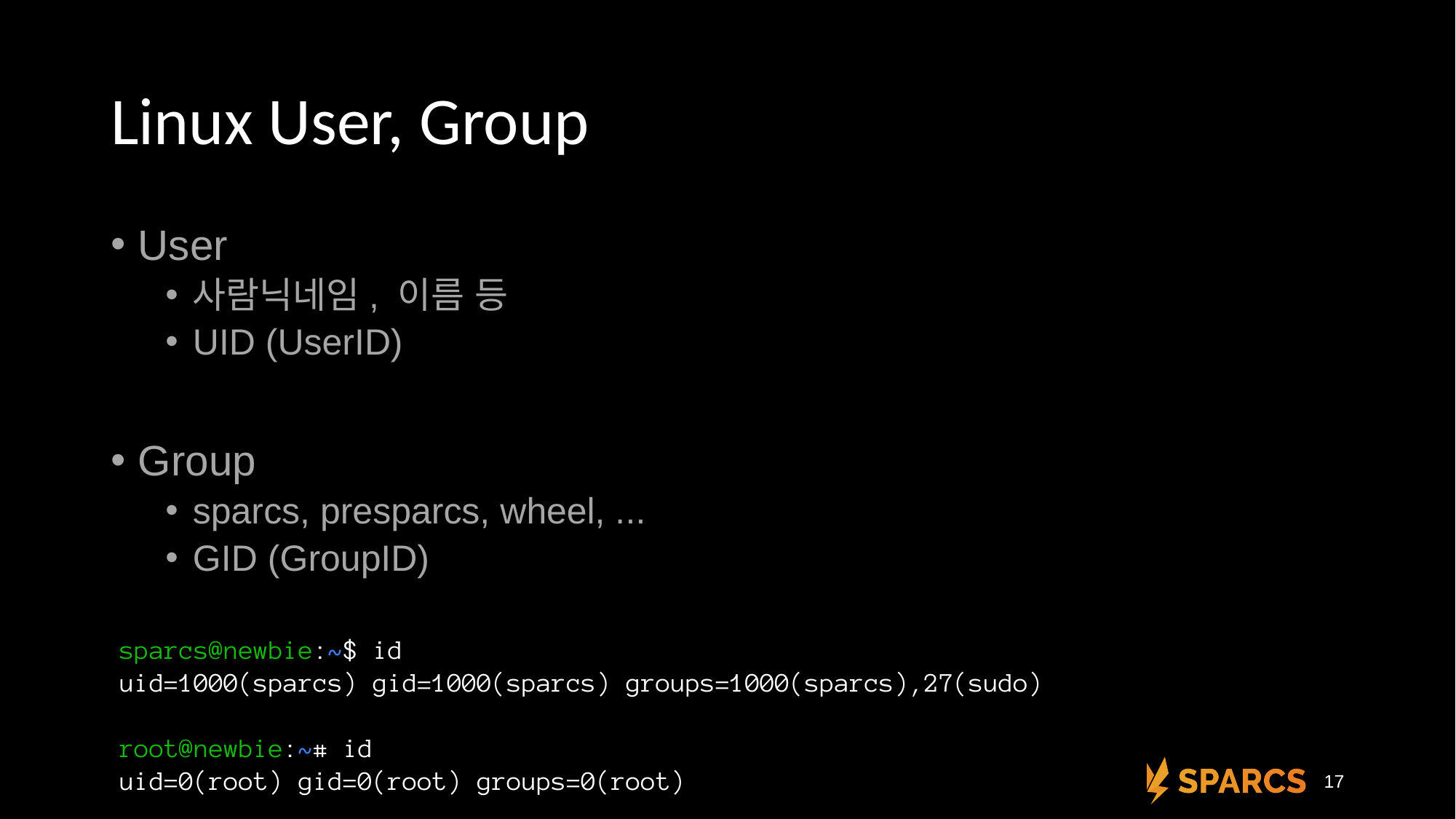

# Linux User, Group
User
사람닉네임, 이름 등
UID (UserID)

Group
sparcs, presparcs, wheel, ...
GID (GroupID)

sparcs@newbie:~$ id
uid=1000(sparcs) gid=1000(sparcs) groups=1000(sparcs),27(sudo)

root@newbie:~# id
uid=0(root) gid=0(root) groups=0(root)
17